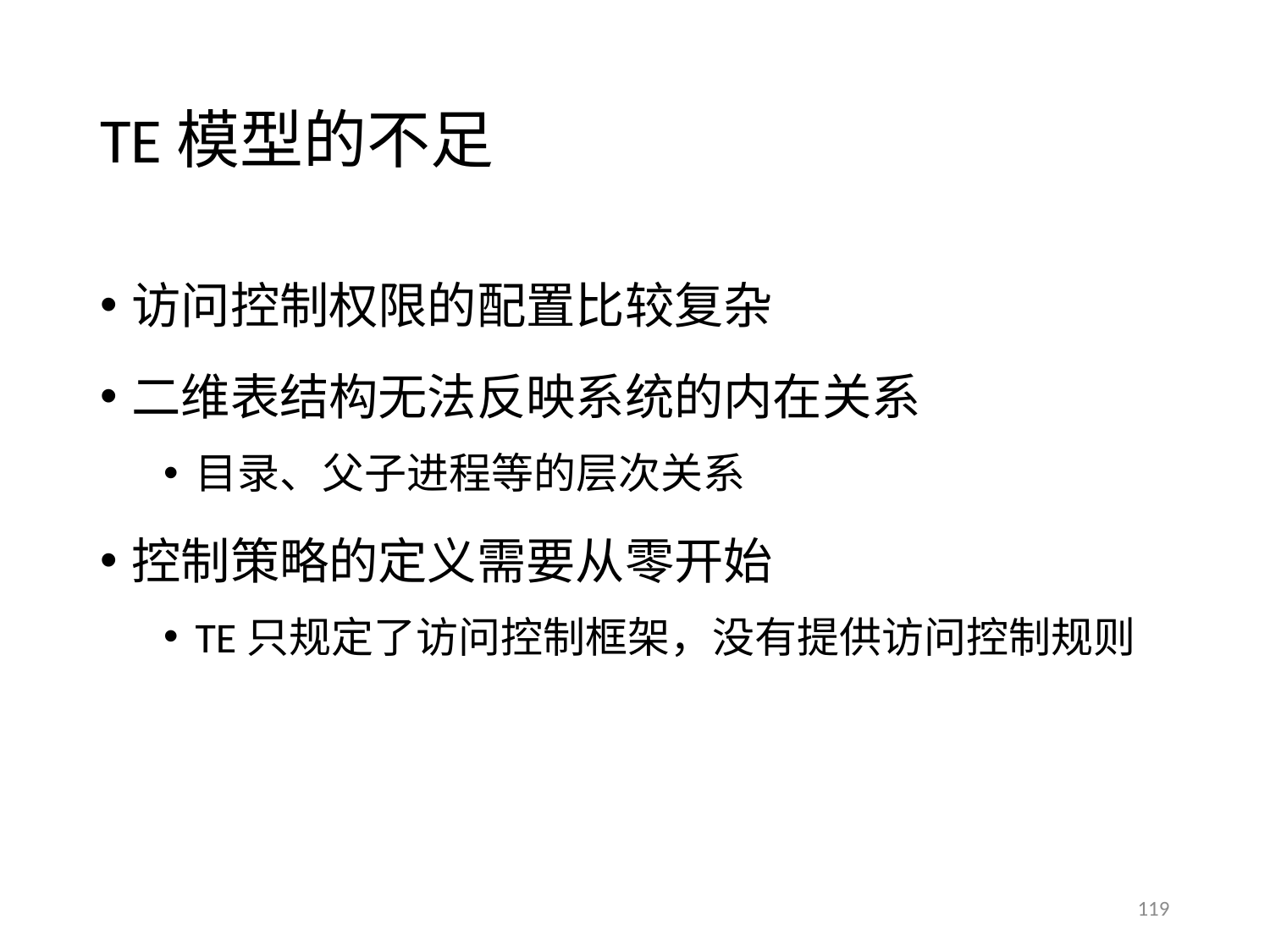

# TE模型的不足
访问控制权限的配置比较复杂
二维表结构无法反映系统的内在关系
目录、父子进程等的层次关系
控制策略的定义需要从零开始
TE只规定了访问控制框架，没有提供访问控制规则
119